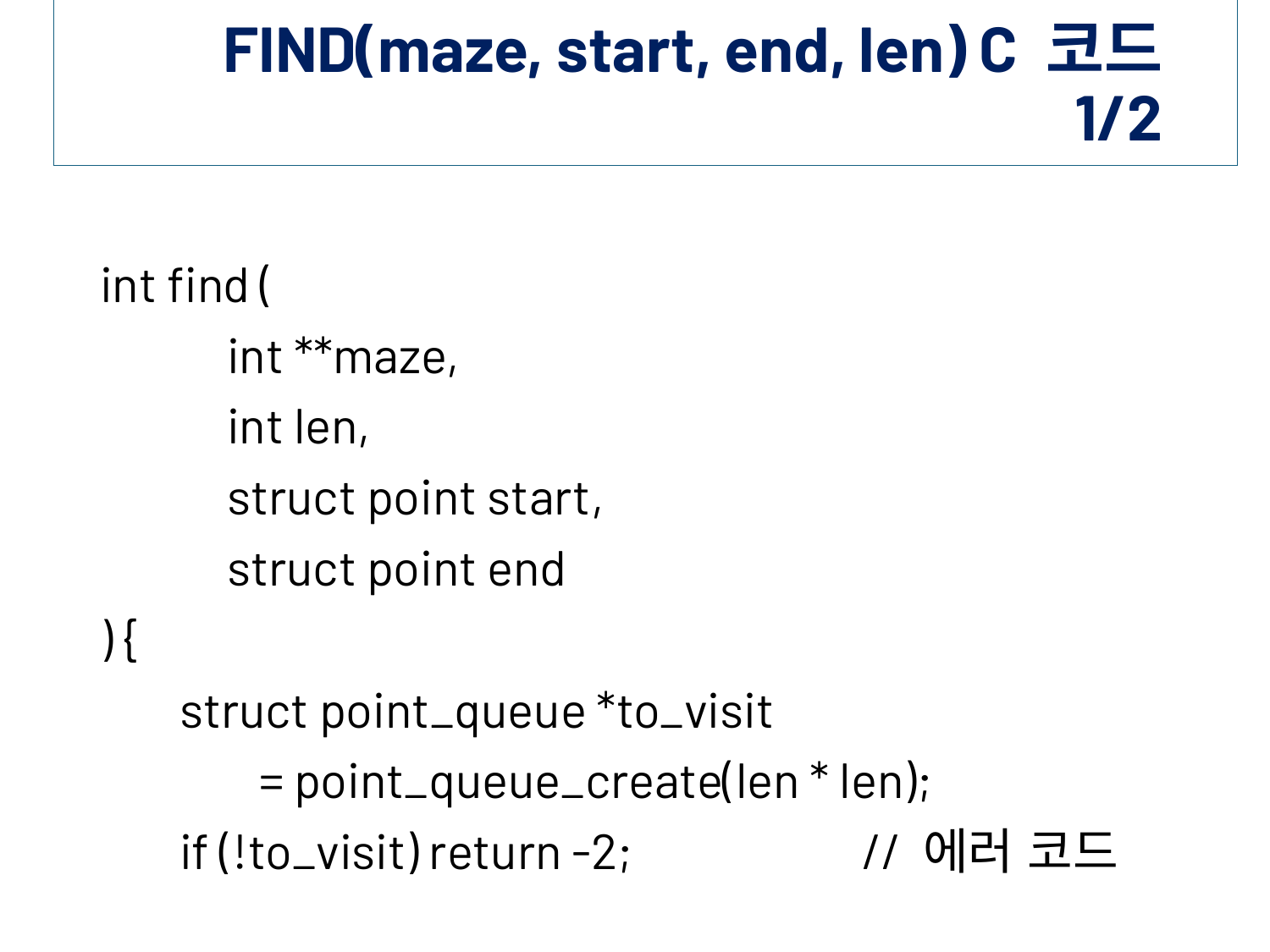

# FIND(maze, start, end, len) C 코드 1/2
int find (
	int **maze,
	int len,
	struct point start,
	struct point end
) {
        struct point_queue *to_visit
                = point_queue_create(len * len);
        if (!to_visit) return -2;		// 에러 코드